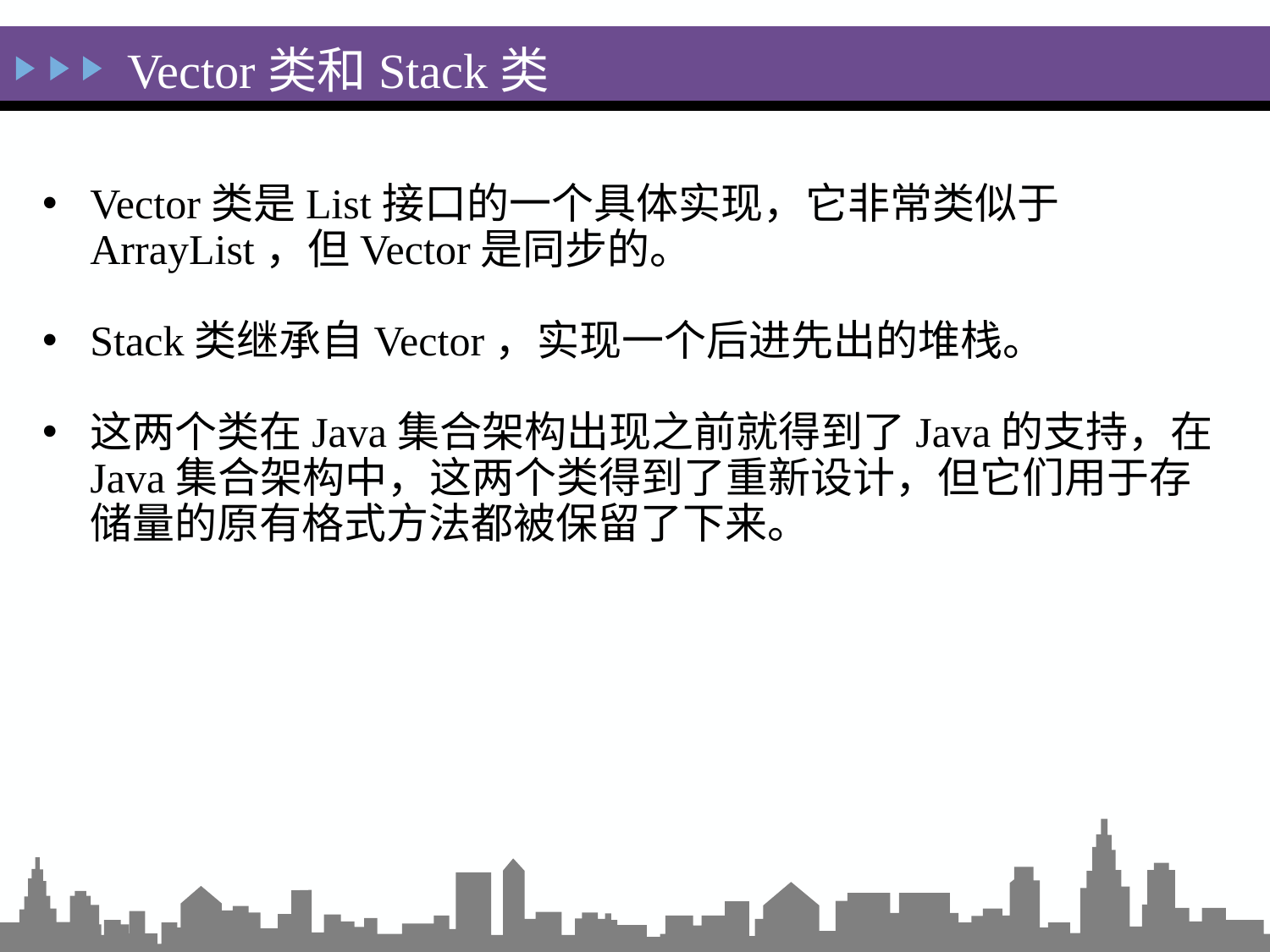

Vector类和Stack类
Vector类是List接口的一个具体实现，它非常类似于ArrayList，但Vector是同步的。

Stack类继承自Vector，实现一个后进先出的堆栈。

这两个类在Java集合架构出现之前就得到了Java的支持，在Java集合架构中，这两个类得到了重新设计，但它们用于存储量的原有格式方法都被保留了下来。